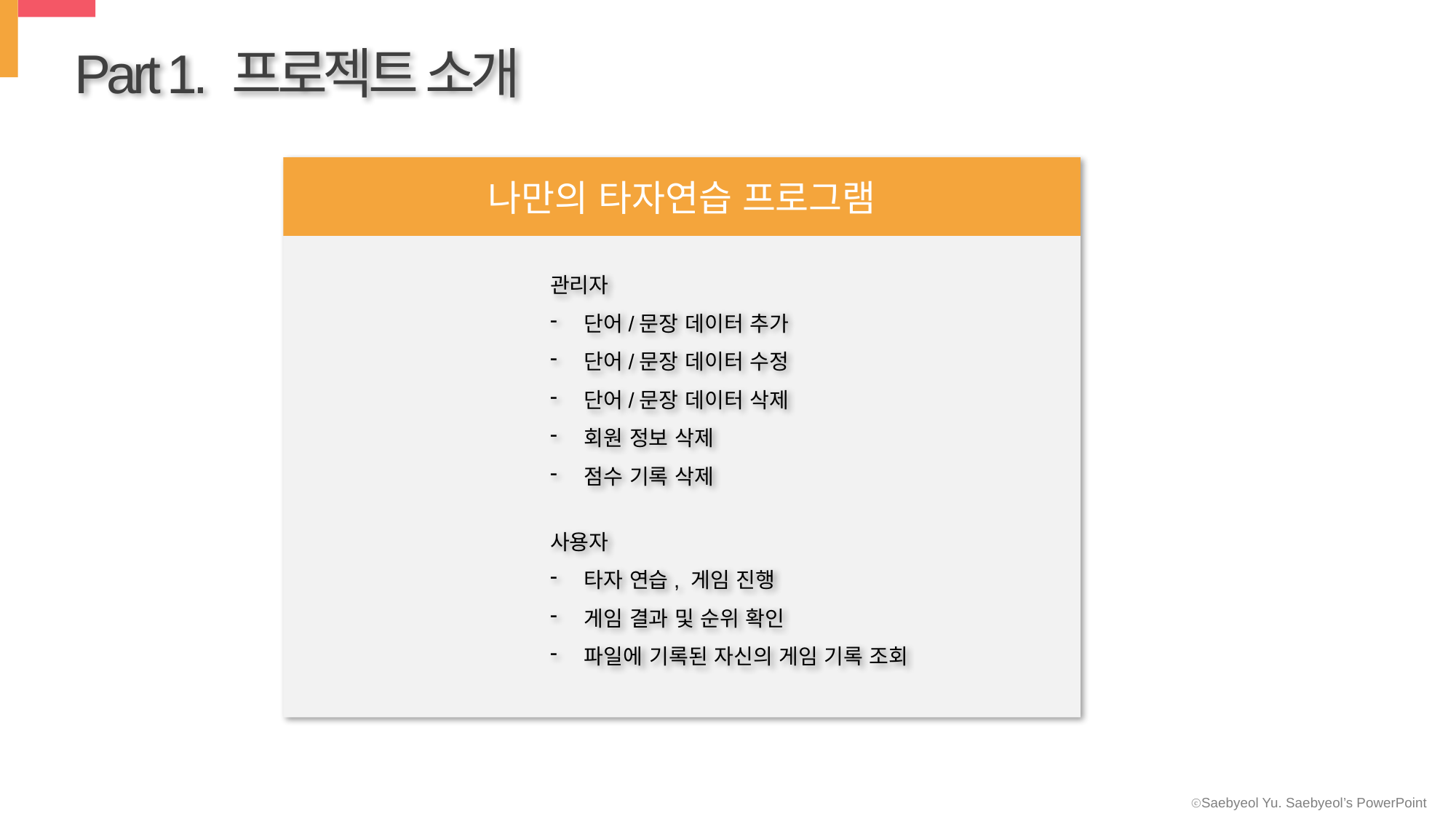

Part 1. 프로젝트 소개

나만의 타자연습 프로그램
관리자
단어/문장 데이터 추가
단어/문장 데이터 수정
단어/문장 데이터 삭제
회원 정보 삭제
점수 기록 삭제
사용자
타자 연습, 게임 진행
게임 결과 및 순위 확인
파일에 기록된 자신의 게임 기록 조회